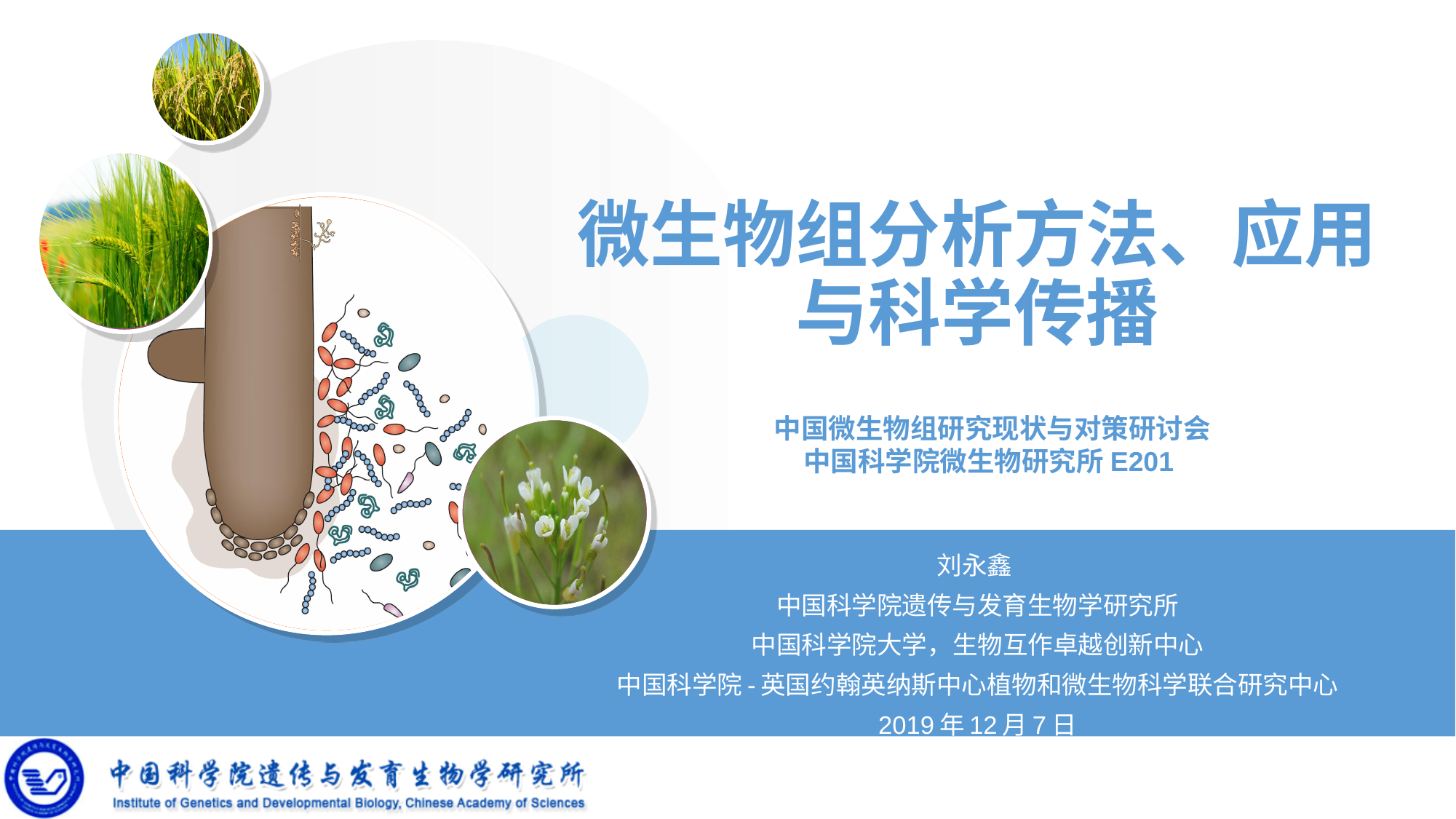

# 微生物组分析方法、应用与科学传播
中国微生物组研究现状与对策研讨会
中国科学院微生物研究所E201
刘永鑫
中国科学院遗传与发育生物学研究所
中国科学院大学，生物互作卓越创新中心
中国科学院-英国约翰英纳斯中心植物和微生物科学联合研究中心
2019年12月7日